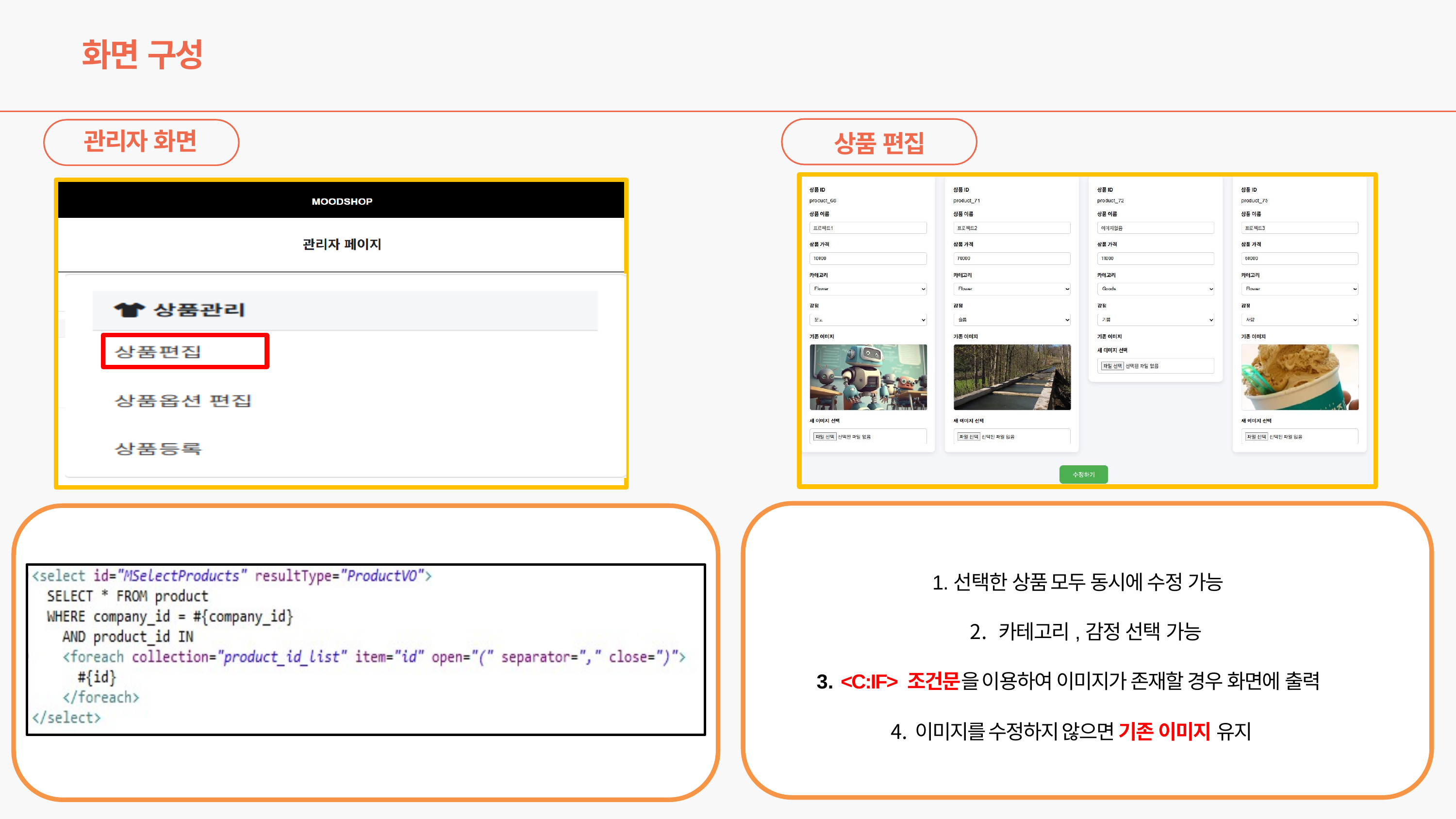

# 화면 구성

관리자 화면
상품 편집

1.선택한 상품 모두 동시에 수정 가능

카테고리,감정 선택 가능

<C:IF> 조건문을 이용하여 이미지가 존재할 경우 화면에 출력

이미지를 수정하지 않으면 기존 이미지 유지